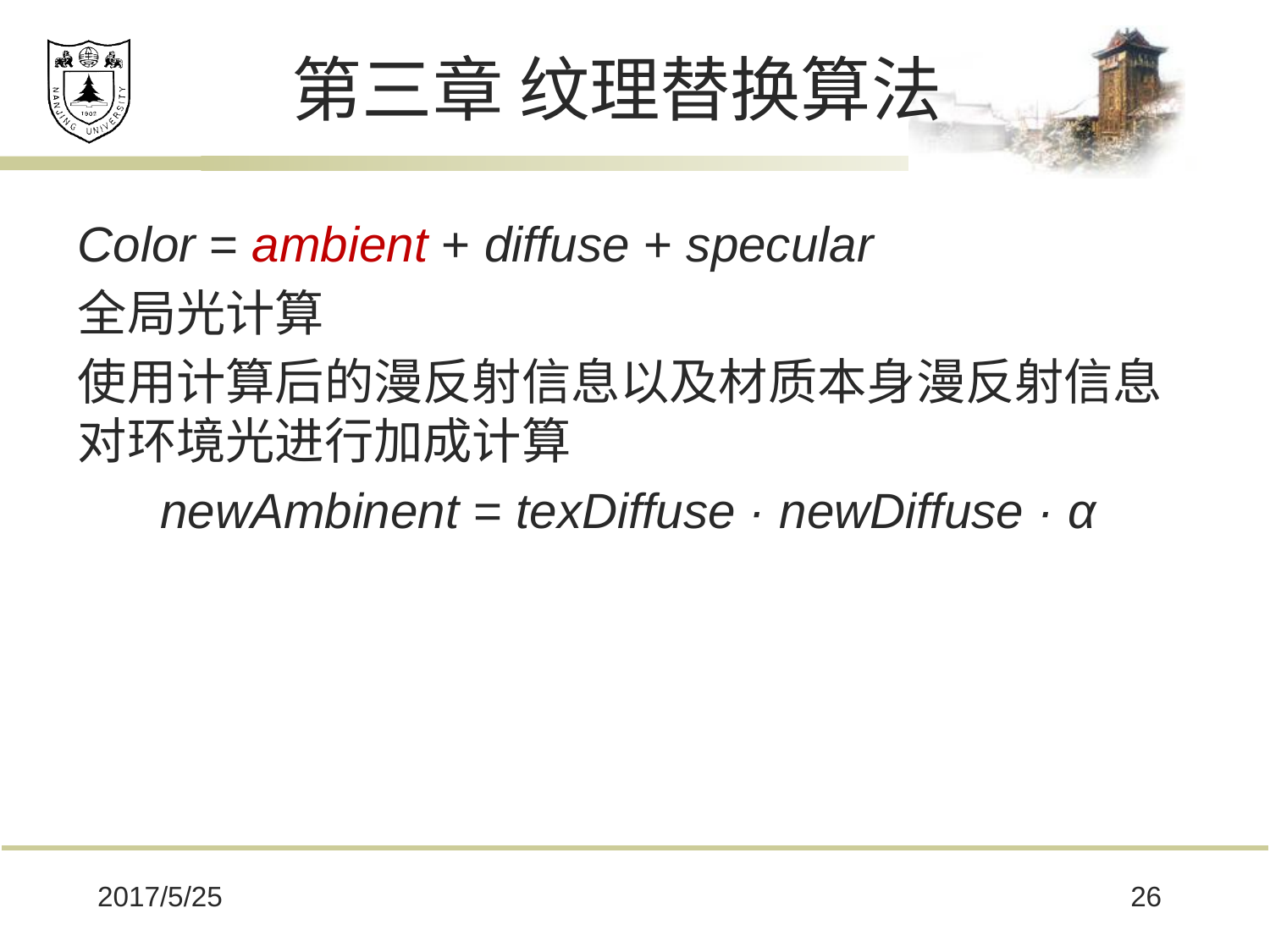

# 第三章 纹理替换算法
Color = ambient + diffuse + specular
全局光计算
使用计算后的漫反射信息以及材质本身漫反射信息对环境光进行加成计算
      newAmbinent = texDiffuse · newDiffuse · α

2017/5/25
26